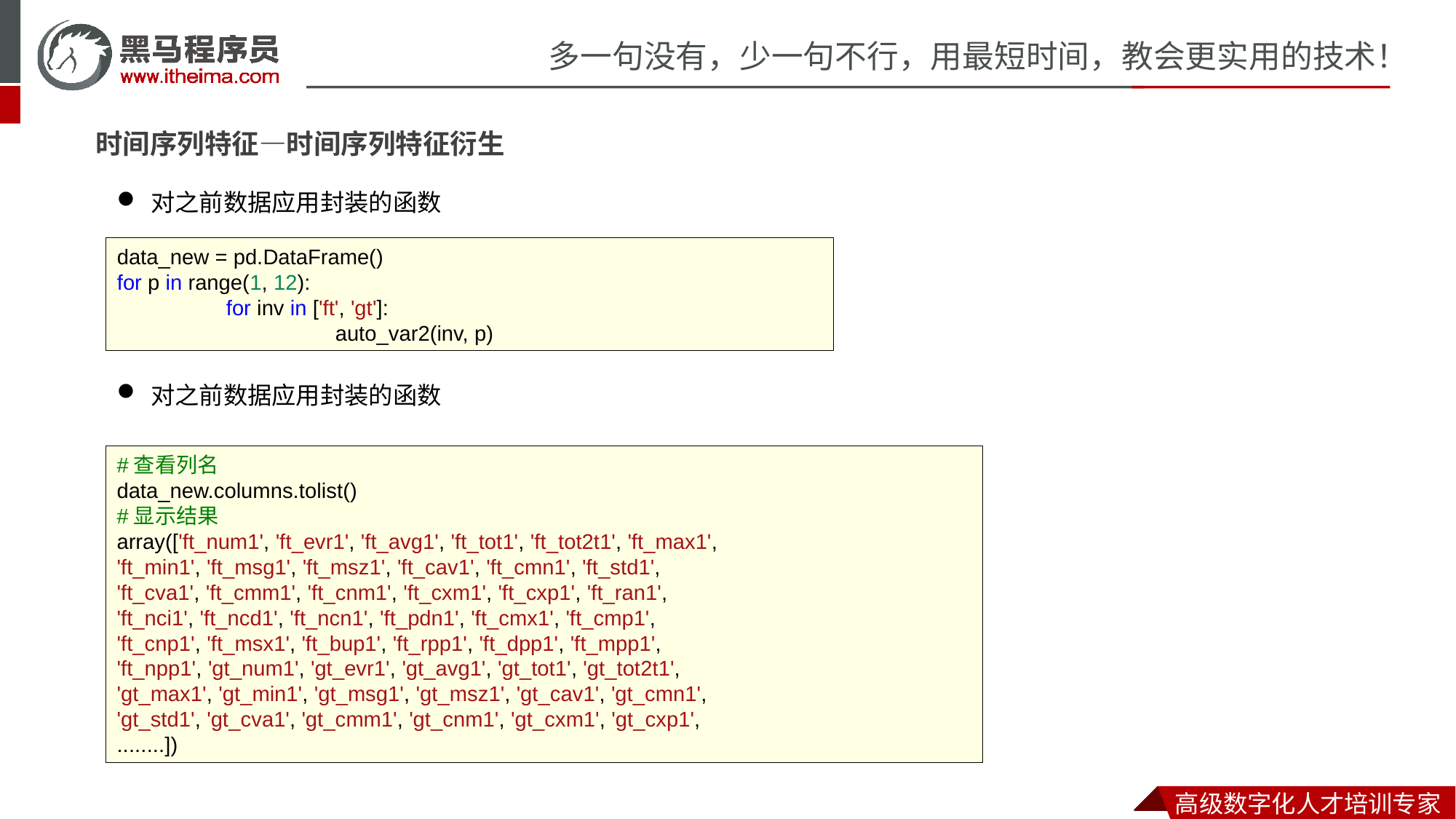

时间序列特征—时间序列特征衍生
对之前数据应用封装的函数

data_new = pd.DataFrame()
for p in range(1, 12):
	for inv in ['ft', 'gt']:
		auto_var2(inv, p)
对之前数据应用封装的函数

#查看列名
data_new.columns.tolist()
#显示结果
array(['ft_num1', 'ft_evr1', 'ft_avg1', 'ft_tot1', 'ft_tot2t1', 'ft_max1',
'ft_min1', 'ft_msg1', 'ft_msz1', 'ft_cav1', 'ft_cmn1', 'ft_std1',
'ft_cva1', 'ft_cmm1', 'ft_cnm1', 'ft_cxm1', 'ft_cxp1', 'ft_ran1',
'ft_nci1', 'ft_ncd1', 'ft_ncn1', 'ft_pdn1', 'ft_cmx1', 'ft_cmp1',
'ft_cnp1', 'ft_msx1', 'ft_bup1', 'ft_rpp1', 'ft_dpp1', 'ft_mpp1',
'ft_npp1', 'gt_num1', 'gt_evr1', 'gt_avg1', 'gt_tot1', 'gt_tot2t1',
'gt_max1', 'gt_min1', 'gt_msg1', 'gt_msz1', 'gt_cav1', 'gt_cmn1',
'gt_std1', 'gt_cva1', 'gt_cmm1', 'gt_cnm1', 'gt_cxm1', 'gt_cxp1',
........])